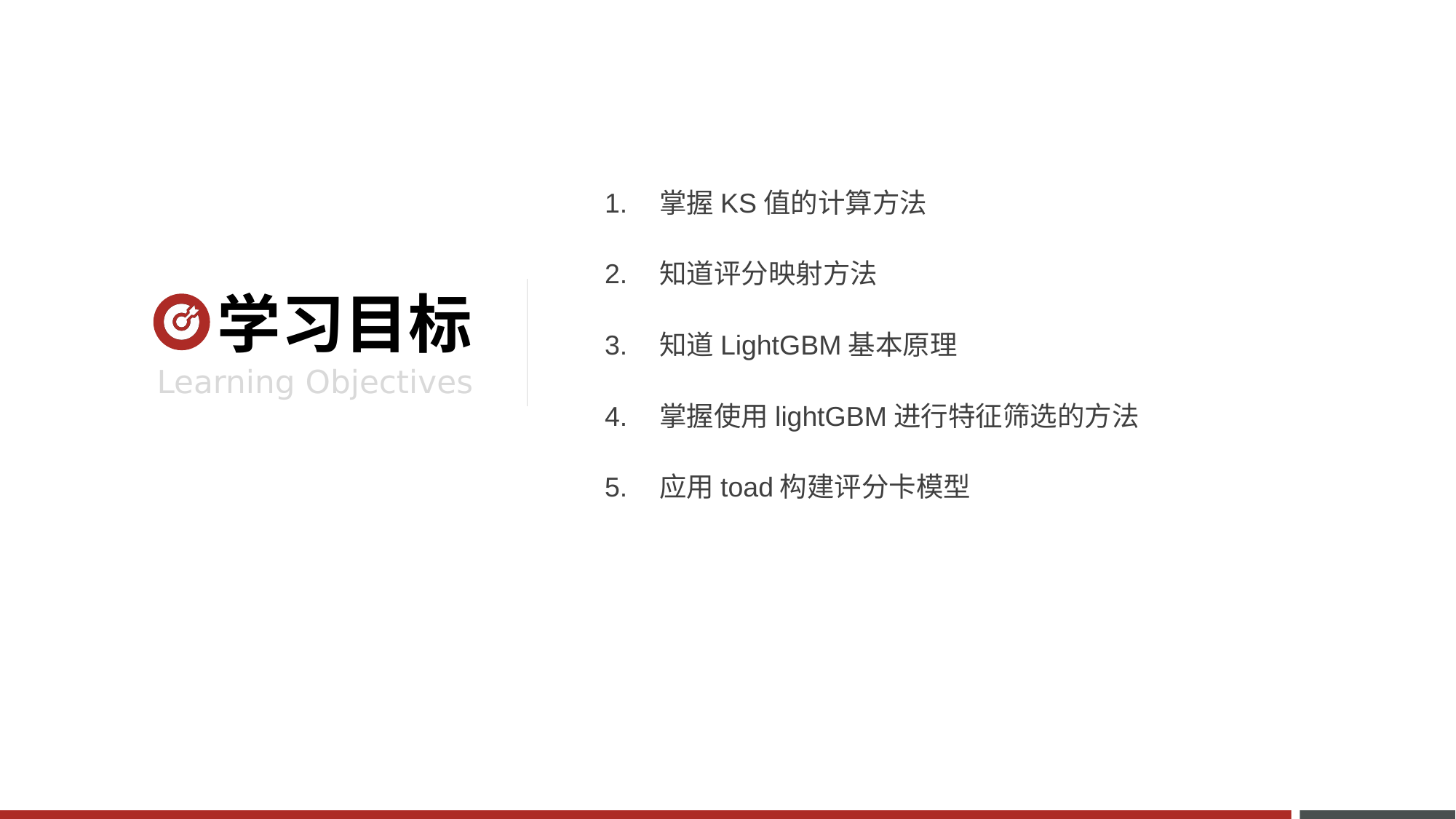

掌握KS值的计算方法
知道评分映射方法
知道LightGBM基本原理
掌握使用lightGBM进行特征筛选的方法
应用toad构建评分卡模型